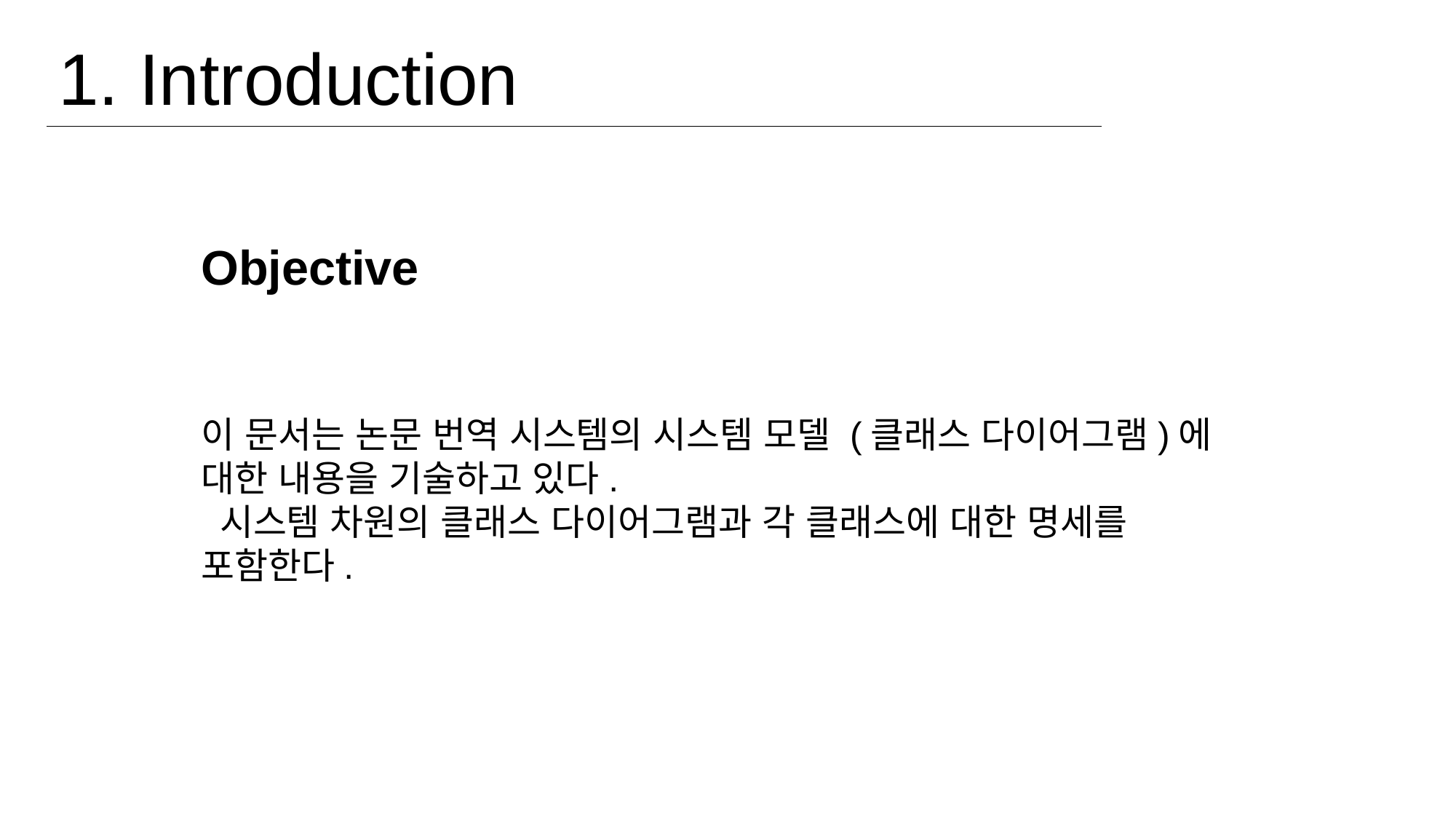

1. Introduction
Objective

이 문서는 논문 번역 시스템의 시스템 모델 (클래스 다이어그램)에 대한 내용을 기술하고 있다.
 시스템 차원의 클래스 다이어그램과 각 클래스에 대한 명세를 포함한다.